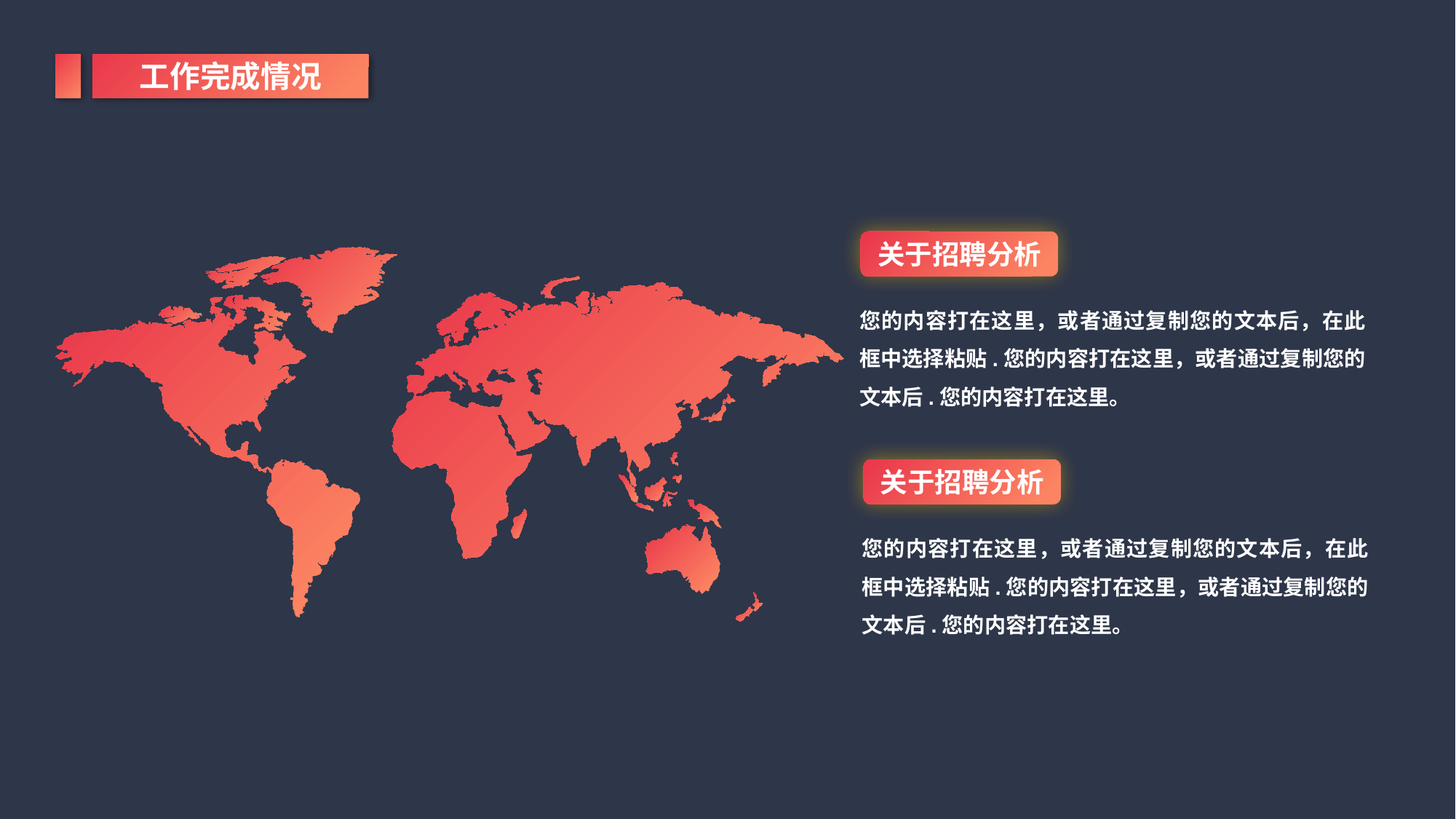

工作完成情况
关于招聘分析
您的内容打在这里，或者通过复制您的文本后，在此框中选择粘贴.您的内容打在这里，或者通过复制您的文本后.您的内容打在这里。

关于招聘分析
您的内容打在这里，或者通过复制您的文本后，在此框中选择粘贴.您的内容打在这里，或者通过复制您的文本后.您的内容打在这里。